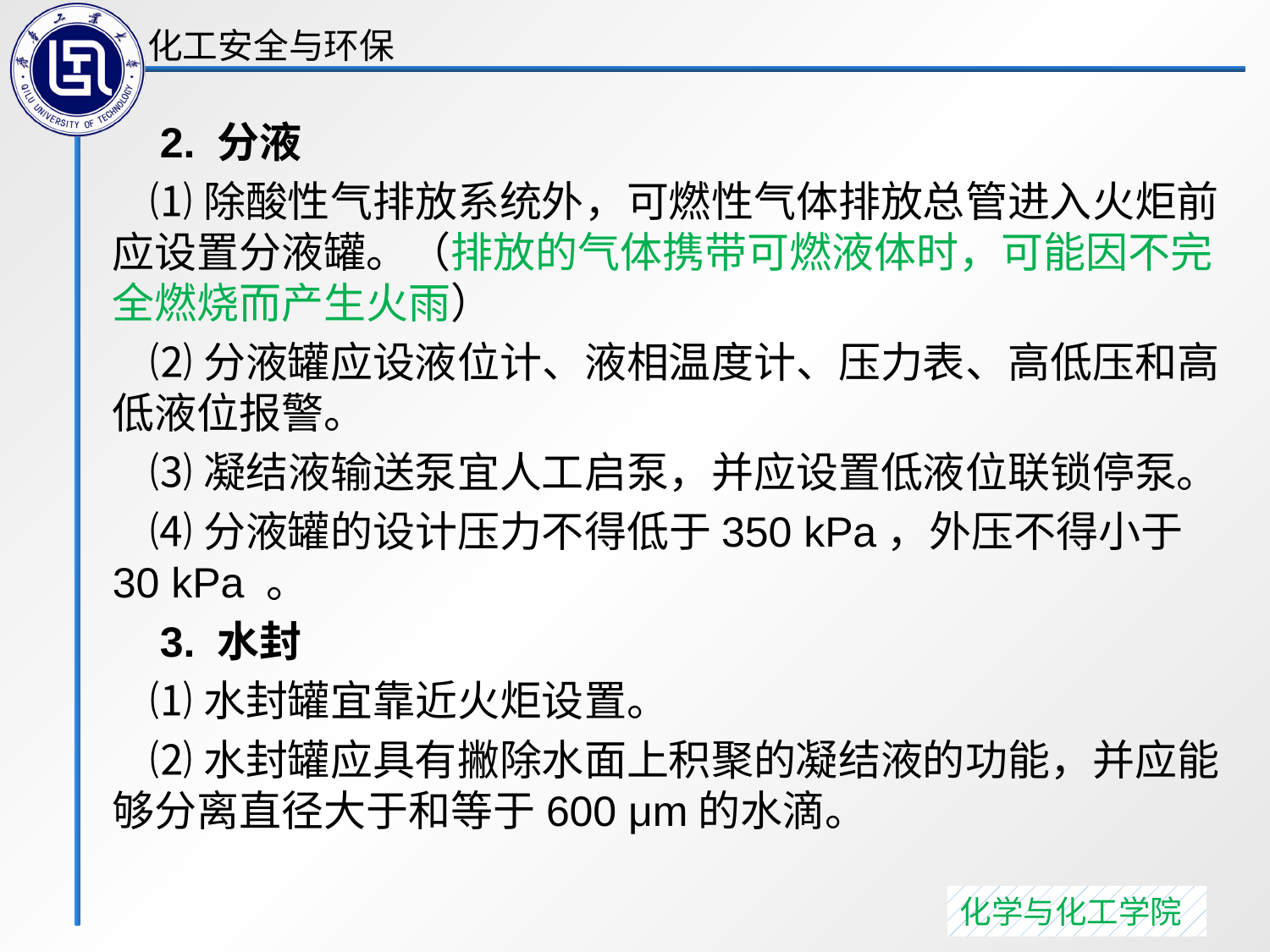

2. 分液
    ⑴除酸性气排放系统外，可燃性气体排放总管进入火炬前应设置分液罐。（排放的气体携带可燃液体时，可能因不完全燃烧而产生火雨）
    ⑵分液罐应设液位计、液相温度计、压力表、高低压和高低液位报警。
    ⑶凝结液输送泵宜人工启泵，并应设置低液位联锁停泵。
    ⑷分液罐的设计压力不得低于350 kPa，外压不得小于30 kPa 。
    3. 水封
    ⑴水封罐宜靠近火炬设置。
    ⑵水封罐应具有撇除水面上积聚的凝结液的功能，并应能够分离直径大于和等于600 μm的水滴。